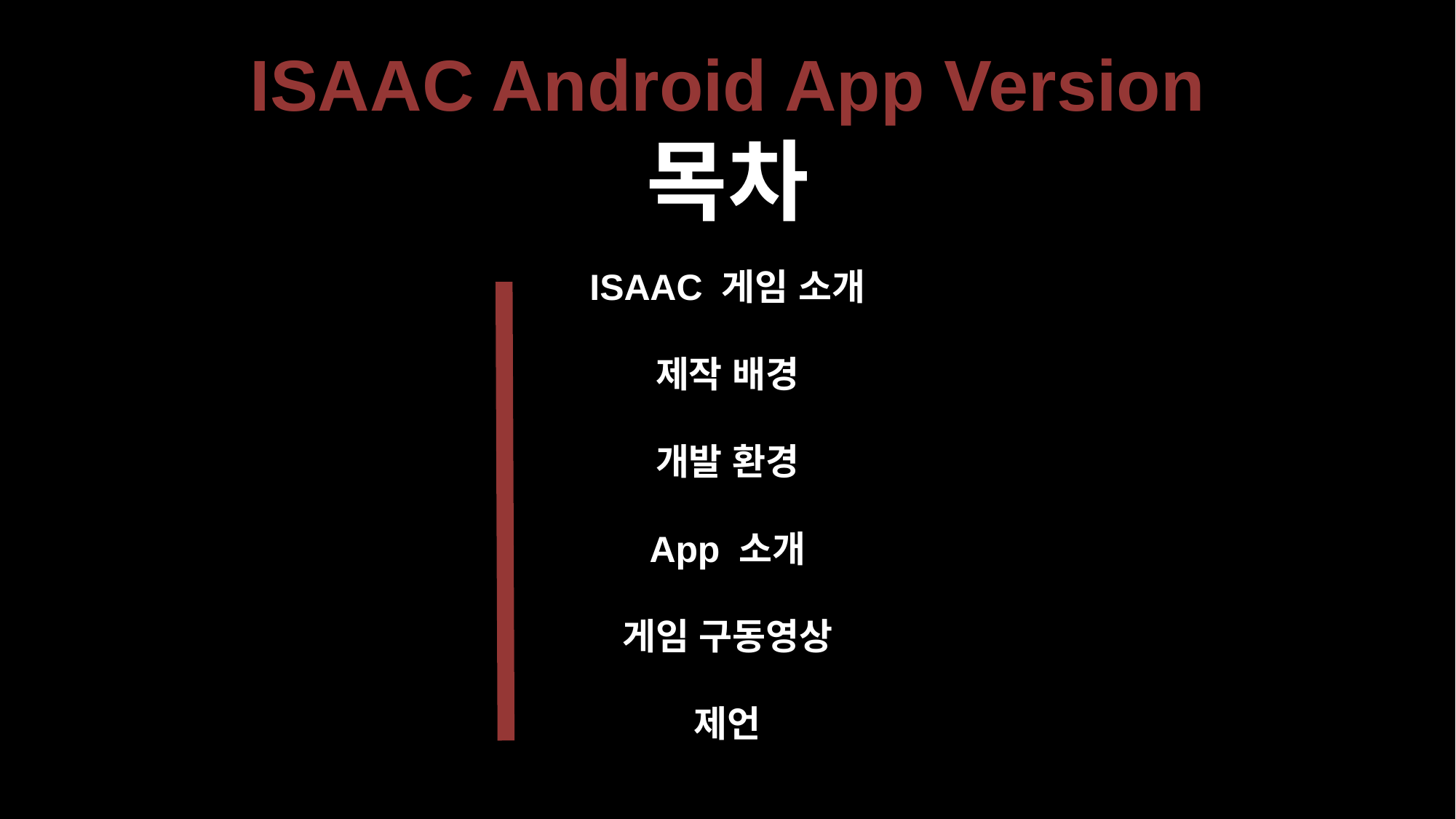

# ISAAC Android App Version 목차
ISAAC 게임 소개

제작 배경

개발 환경

App 소개

게임 구동영상

제언